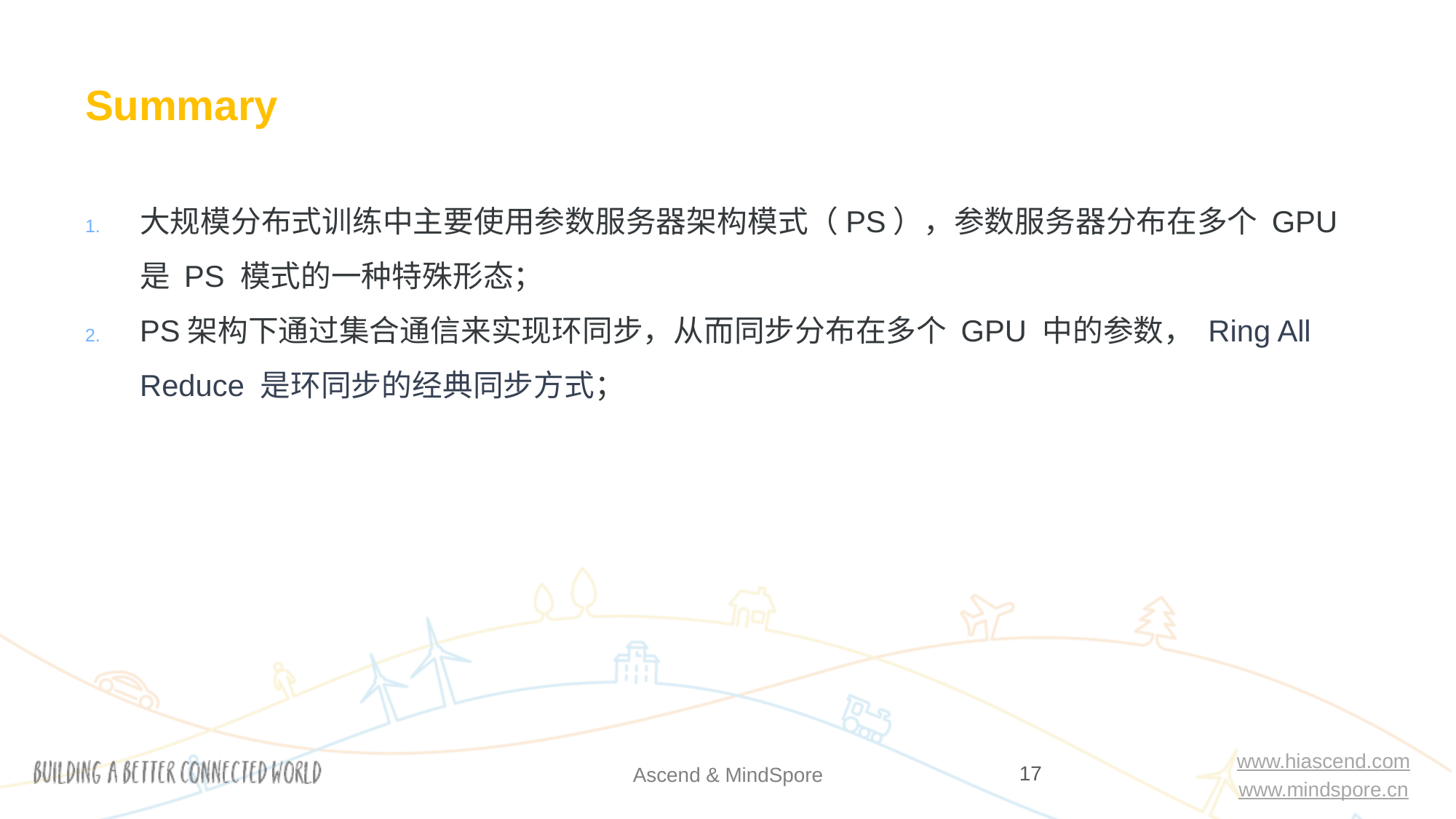

# Summary
大规模分布式训练中主要使用参数服务器架构模式（PS），参数服务器分布在多个 GPU 是 PS 模式的一种特殊形态；
PS架构下通过集合通信来实现环同步，从而同步分布在多个 GPU 中的参数， Ring All Reduce 是环同步的经典同步方式；